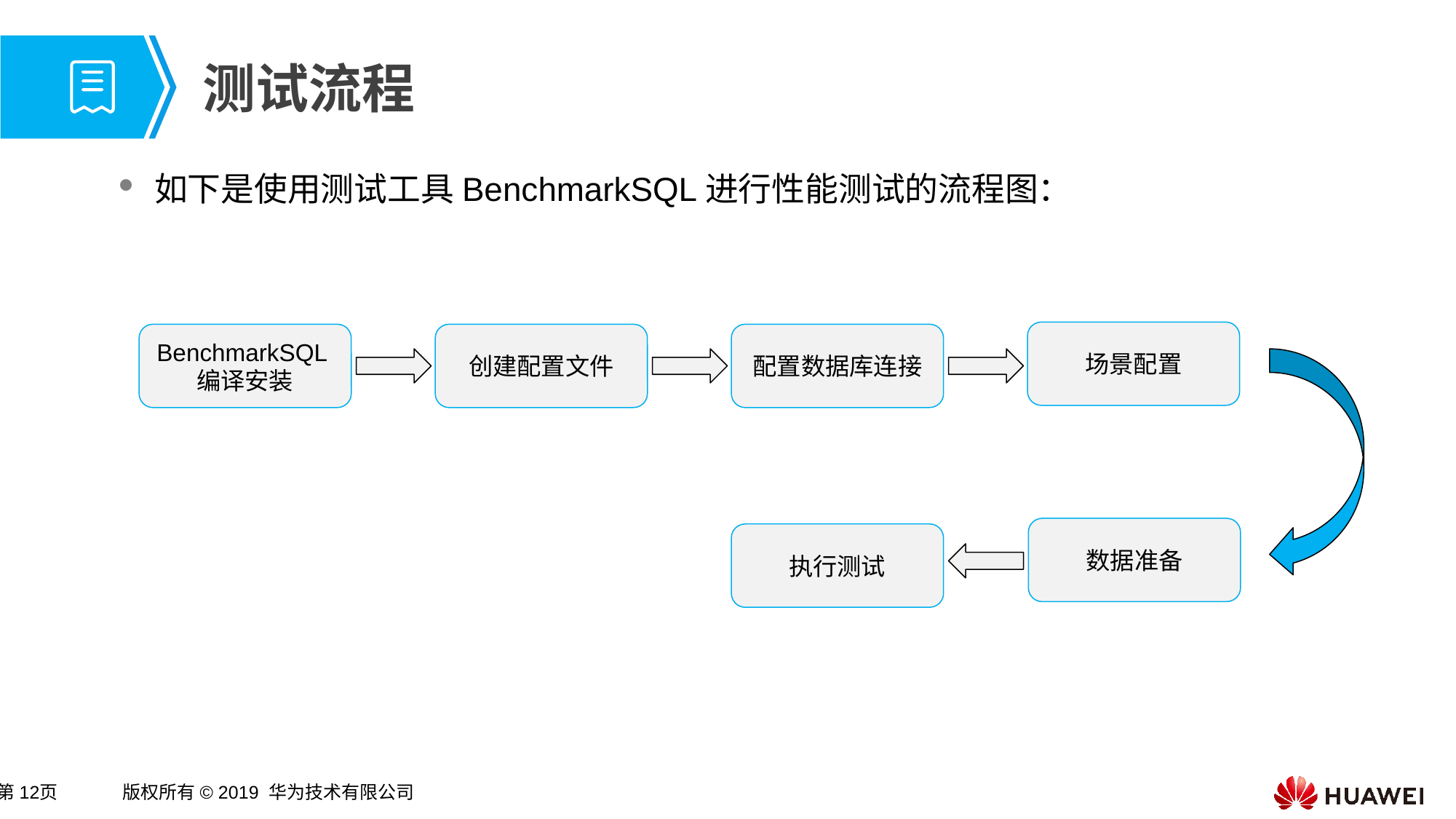

# 测试流程
如下是使用测试工具BenchmarkSQL进行性能测试的流程图：
场景配置
创建配置文件
配置数据库连接
BenchmarkSQL编译安装

数据准备
执行测试